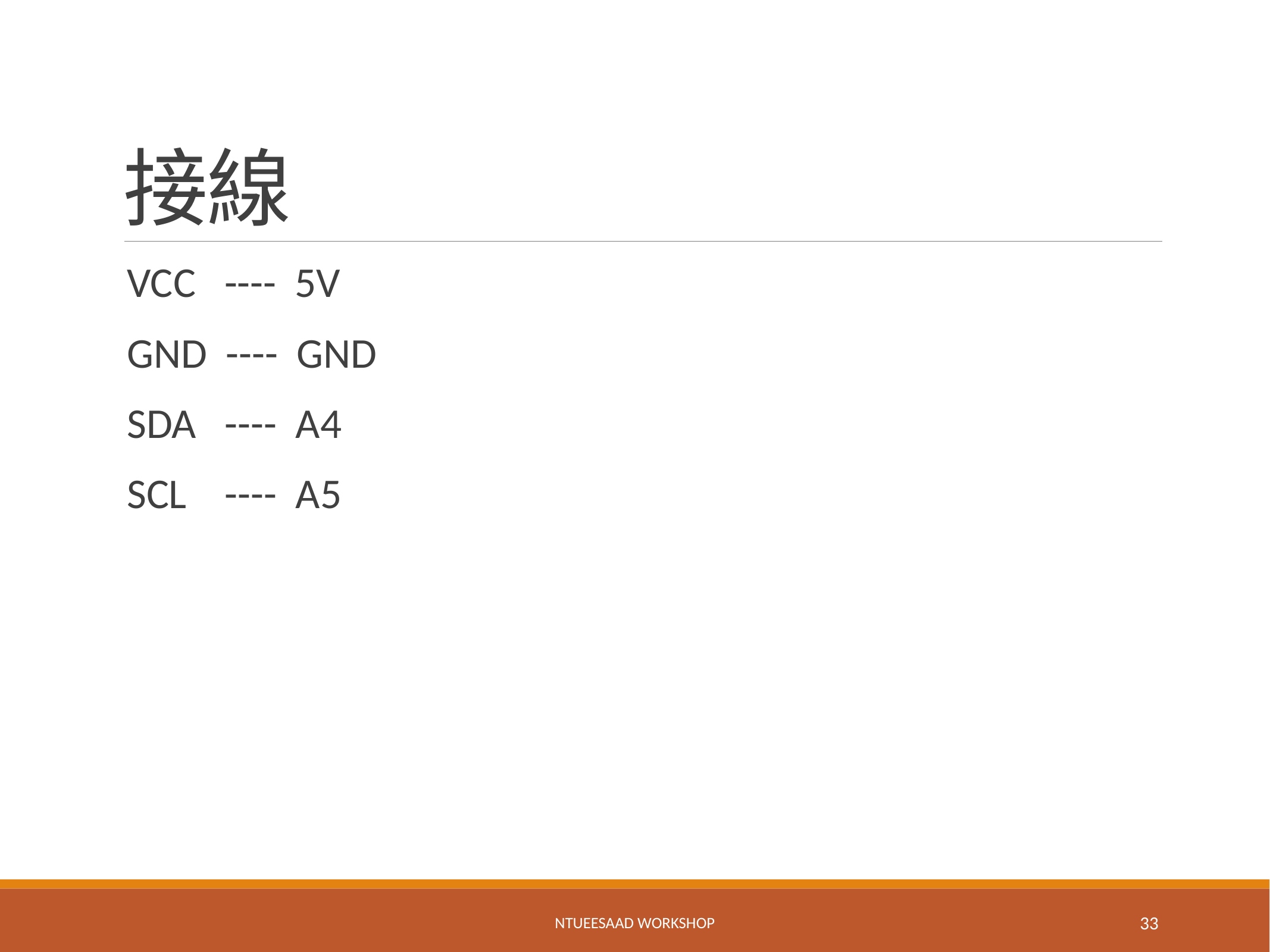

# 接線
VCC   ----  5V
GND  ----  GND
SDA   ----  A4
SCL    ----  A5
NTUEESAAD WORKSHOP
33